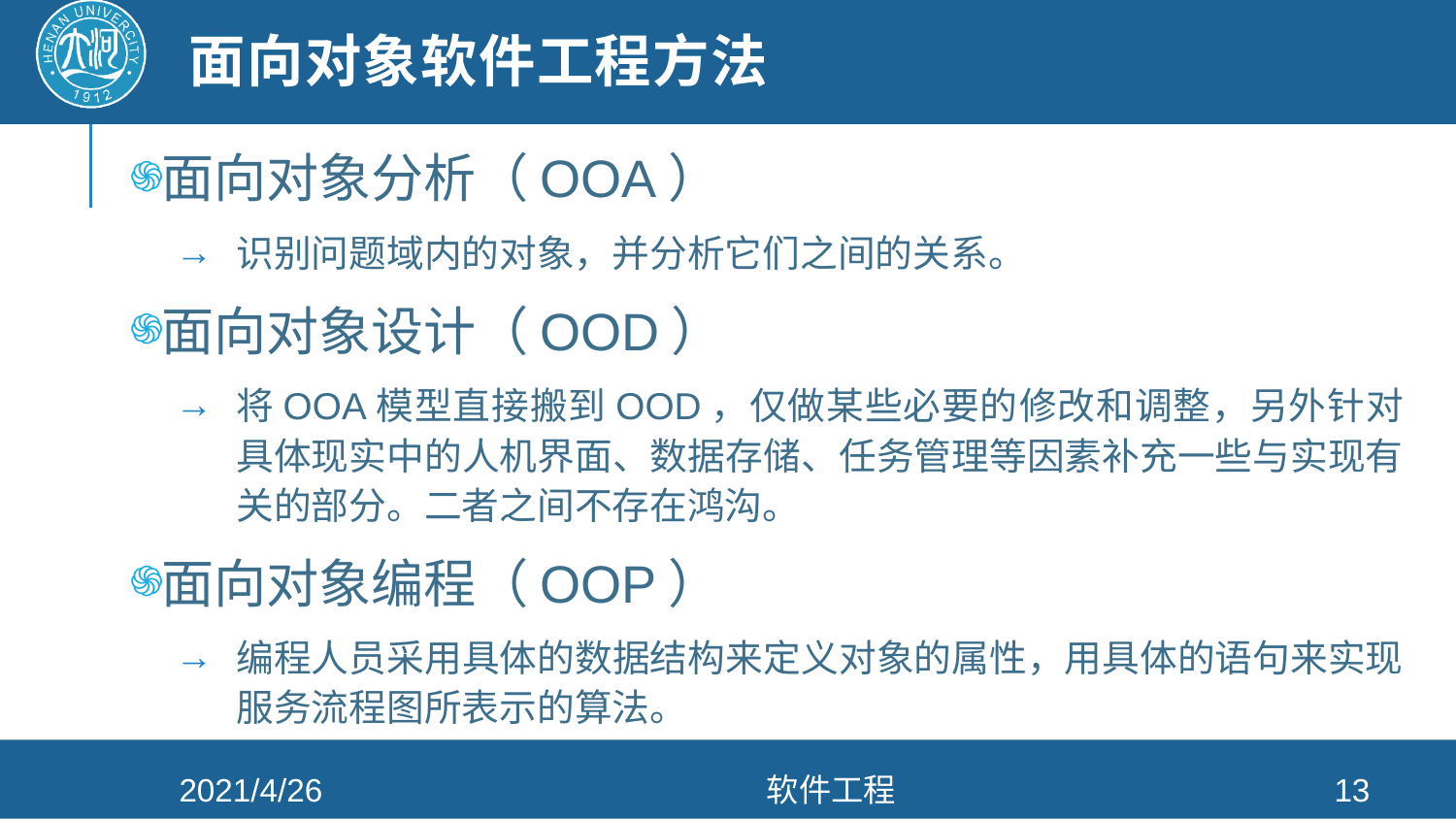

# 面向对象软件工程方法
面向对象分析（OOA）
识别问题域内的对象，并分析它们之间的关系。
面向对象设计（OOD）
将OOA模型直接搬到OOD，仅做某些必要的修改和调整，另外针对具体现实中的人机界面、数据存储、任务管理等因素补充一些与实现有关的部分。二者之间不存在鸿沟。
面向对象编程（OOP）
编程人员采用具体的数据结构来定义对象的属性，用具体的语句来实现服务流程图所表示的算法。
2021/4/26
软件工程
13